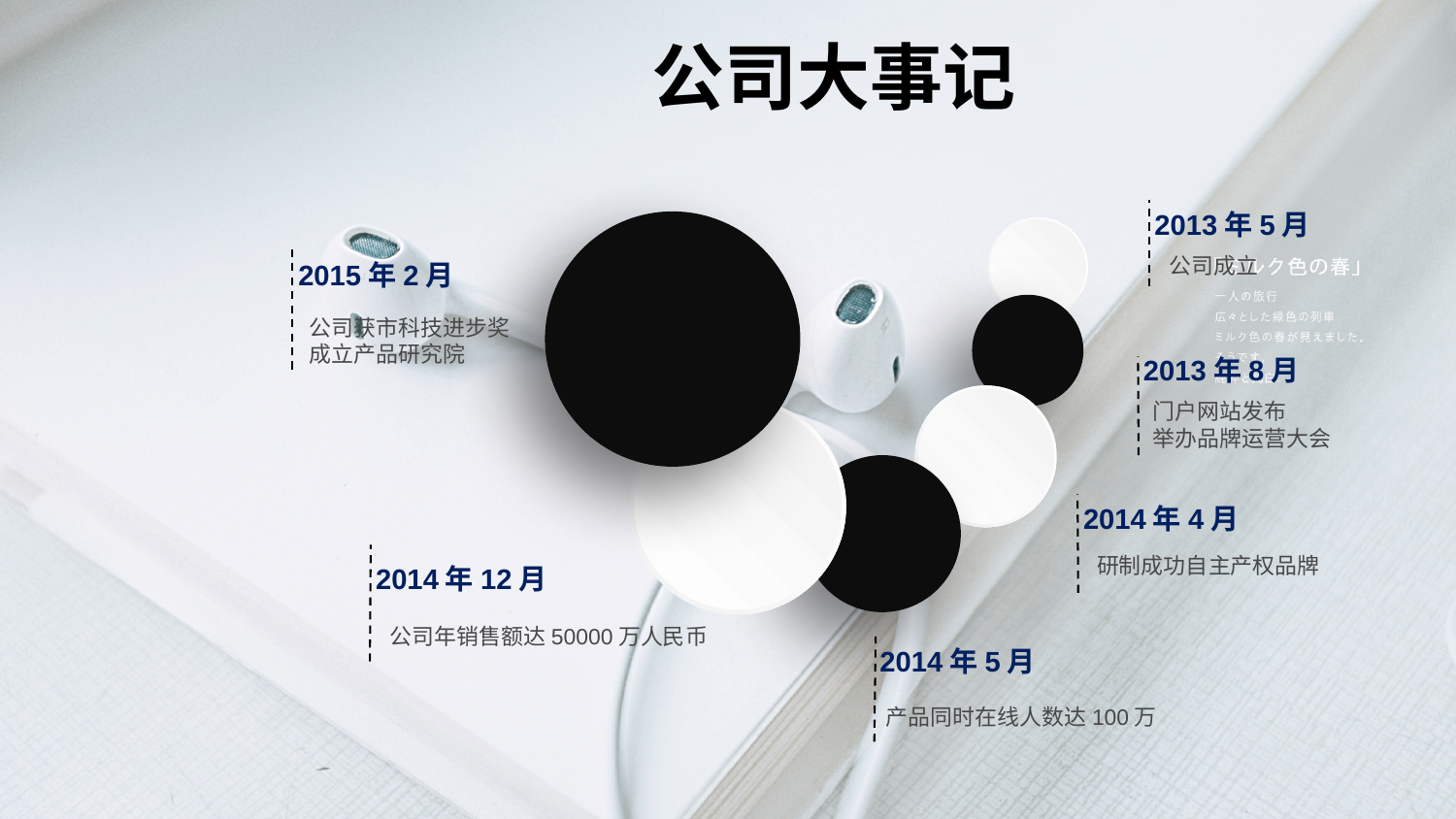

公司大事记
2013年5月

公司成立
2015年2月

公司获市科技进步奖
成立产品研究院
2013年8月

门户网站发布
举办品牌运营大会

2014年4月
研制成功自主产权品牌
2014年12月
公司年销售额达50000万人民币
2014年5月
产品同时在线人数达100万